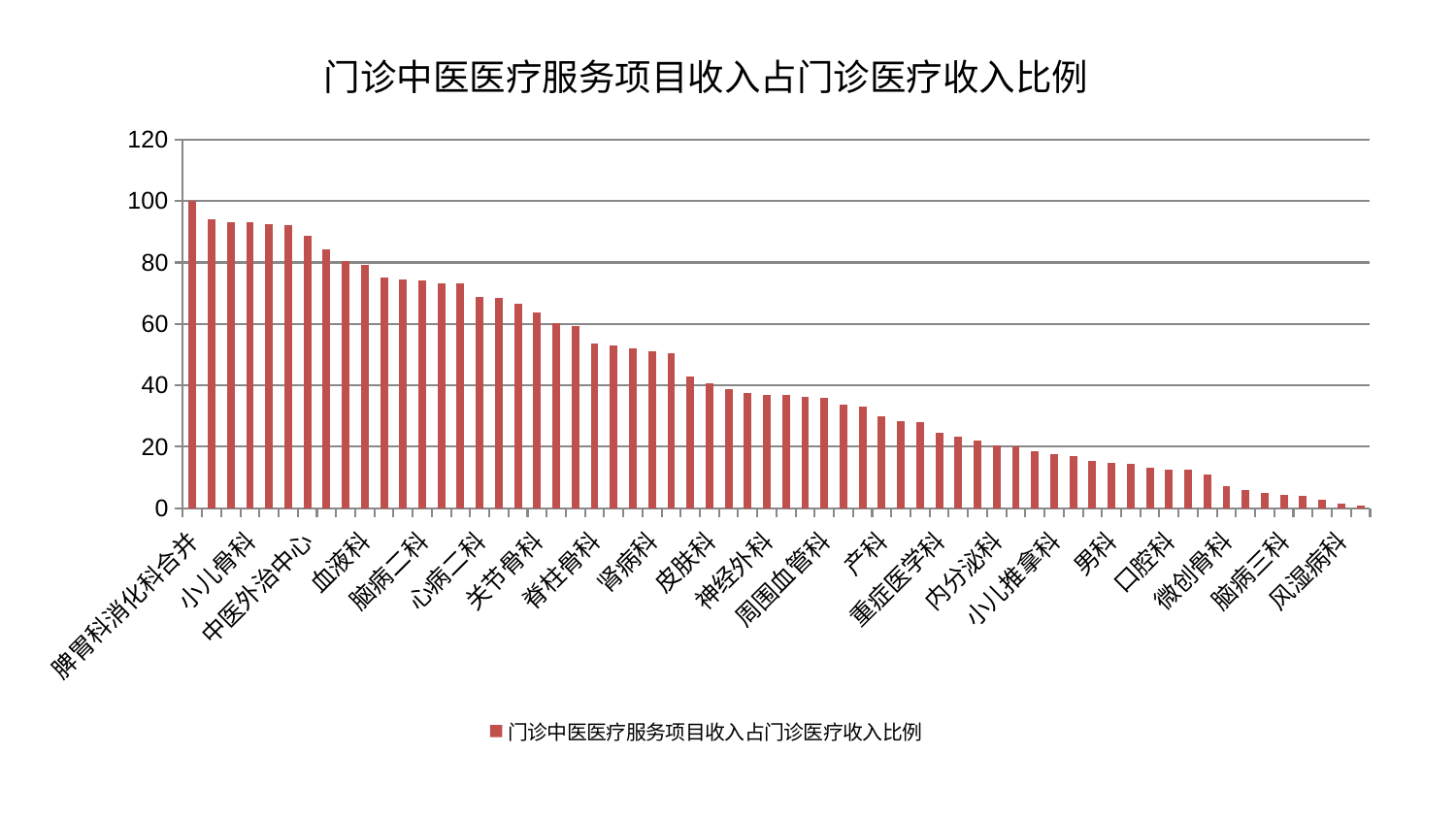

### Chart: 门诊中医医疗服务项目收入占门诊医疗收入比例

| Category | 门诊中医医疗服务项目收入占门诊医疗收入比例 |
|---|---|
| 脾胃科消化科合并 | 99.99999999999999 |
| 医院 | 94.10318131996193 |
| 心病四科 | 93.17301091646515 |
| 小儿骨科 | 93.15655160386765 |
| 推拿科 | 92.37173034569265 |
| 呼吸内科 | 92.27959879711025 |
| 中医外治中心 | 88.81403722718585 |
| 综合内科 | 84.23576162757516 |
| 老年医学科 | 80.35082406224458 |
| 血液科 | 79.23938224567028 |
| 创伤骨科 | 75.03456927239502 |
| 骨科 | 74.58445048978432 |
| 脑病二科 | 74.15385101924568 |
| 胸外科 | 73.36603089367375 |
| 针灸科 | 73.20733413978209 |
| 心病二科 | 68.681652399599 |
| 肾脏内科 | 68.42279054126114 |
| 治未病中心 | 66.68970670166831 |
| 关节骨科 | 63.74133976258348 |
| 肝胆外科 | 60.38196998454956 |
| 美容皮肤科 | 59.35202244913848 |
| 脊柱骨科 | 53.4917499213435 |
| 妇科 | 52.87380771077171 |
| 心血管内科 | 52.11306459141229 |
| 肾病科 | 51.026701250361356 |
| 泌尿外科 | 50.55031291429433 |
| 普通外科 | 42.963635212115314 |
| 皮肤科 | 40.62195200716017 |
| 妇科妇二科合并 | 38.85501099908839 |
| 脾胃病科 | 37.38955660896408 |
| 神经外科 | 36.85128239987518 |
| 消化内科 | 36.76007580431546 |
| 心病三科 | 36.32775874266722 |
| 周围血管科 | 35.824706852825265 |
| 中医经典科 | 33.57739157129691 |
| 心病一科 | 32.95393677577324 |
| 产科 | 29.789600741829688 |
| 乳腺甲状腺外科 | 28.26896609925822 |
| 耳鼻喉科 | 27.9721379838752 |
| 重症医学科 | 24.512582830485545 |
| 显微骨科 | 23.314063944225687 |
| 肝病科 | 22.080977264246183 |
| 内分泌科 | 20.47494103310264 |
| 运动损伤骨科 | 20.092556055351864 |
| 妇二科 | 18.6195020913422 |
| 小儿推拿科 | 17.57304766385905 |
| 西区重症医学科 | 17.003919569971863 |
| 肿瘤内科 | 15.371730099416375 |
| 男科 | 14.738726603216485 |
| 身心医学科 | 14.305255950858044 |
| 肛肠科 | 13.184926709946605 |
| 口腔科 | 12.634783867140222 |
| 东区重症医学科 | 12.405489374664267 |
| 儿科 | 10.878398111592784 |
| 微创骨科 | 7.230173377767292 |
| 东区肾病科 | 6.097929138911071 |
| 脑病一科 | 5.120481961586037 |
| 脑病三科 | 4.346909185070639 |
| 眼科 | 4.080919251733363 |
| 神经内科 | 2.901555366522603 |
| 风湿病科 | 1.448232207491339 |
| 康复科 | 1.0106350515876534 |
205